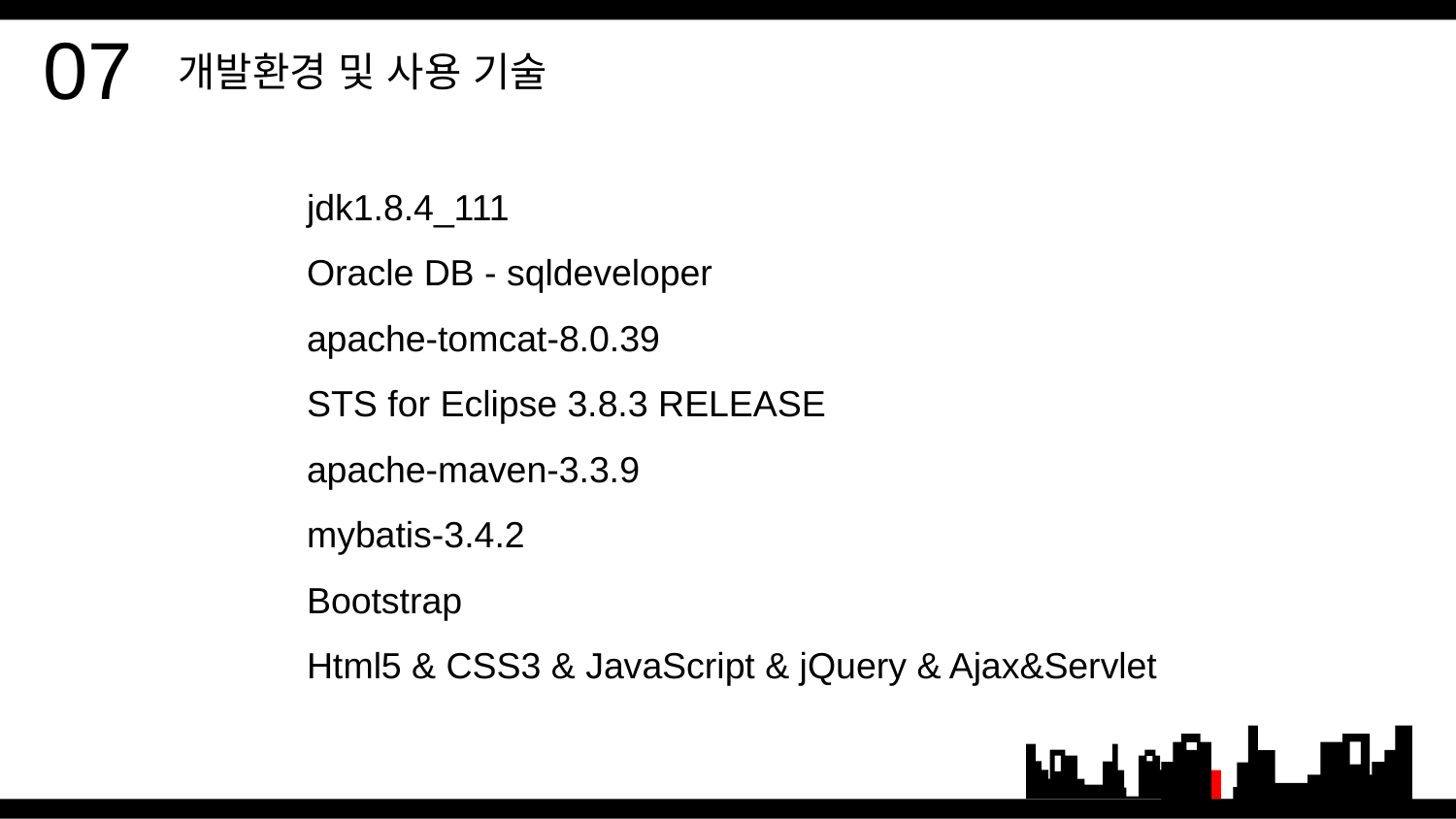

07
   개발환경 및 사용 기술
jdk1.8.4_111
Oracle DB - sqldeveloper
apache-tomcat-8.0.39
STS for Eclipse 3.8.3 RELEASE
apache-maven-3.3.9
mybatis-3.4.2
Bootstrap
Html5 & CSS3 & JavaScript & jQuery & Ajax&Servlet